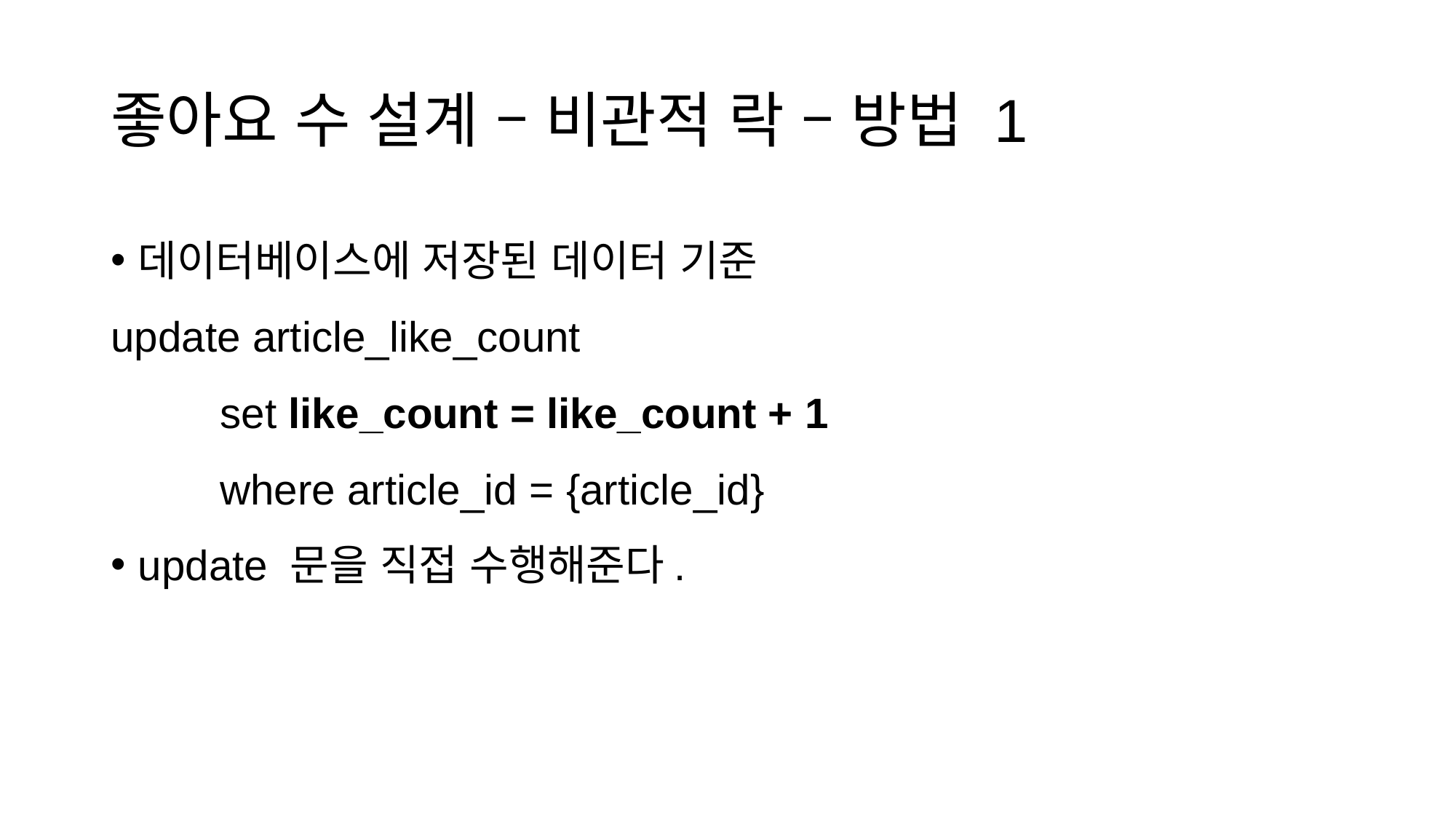

# 좋아요 수 설계 – 비관적 락 – 방법 1
데이터베이스에 저장된 데이터 기준
update article_like_count
	set like_count = like_count + 1
	where article_id = {article_id}
update 문을 직접 수행해준다.